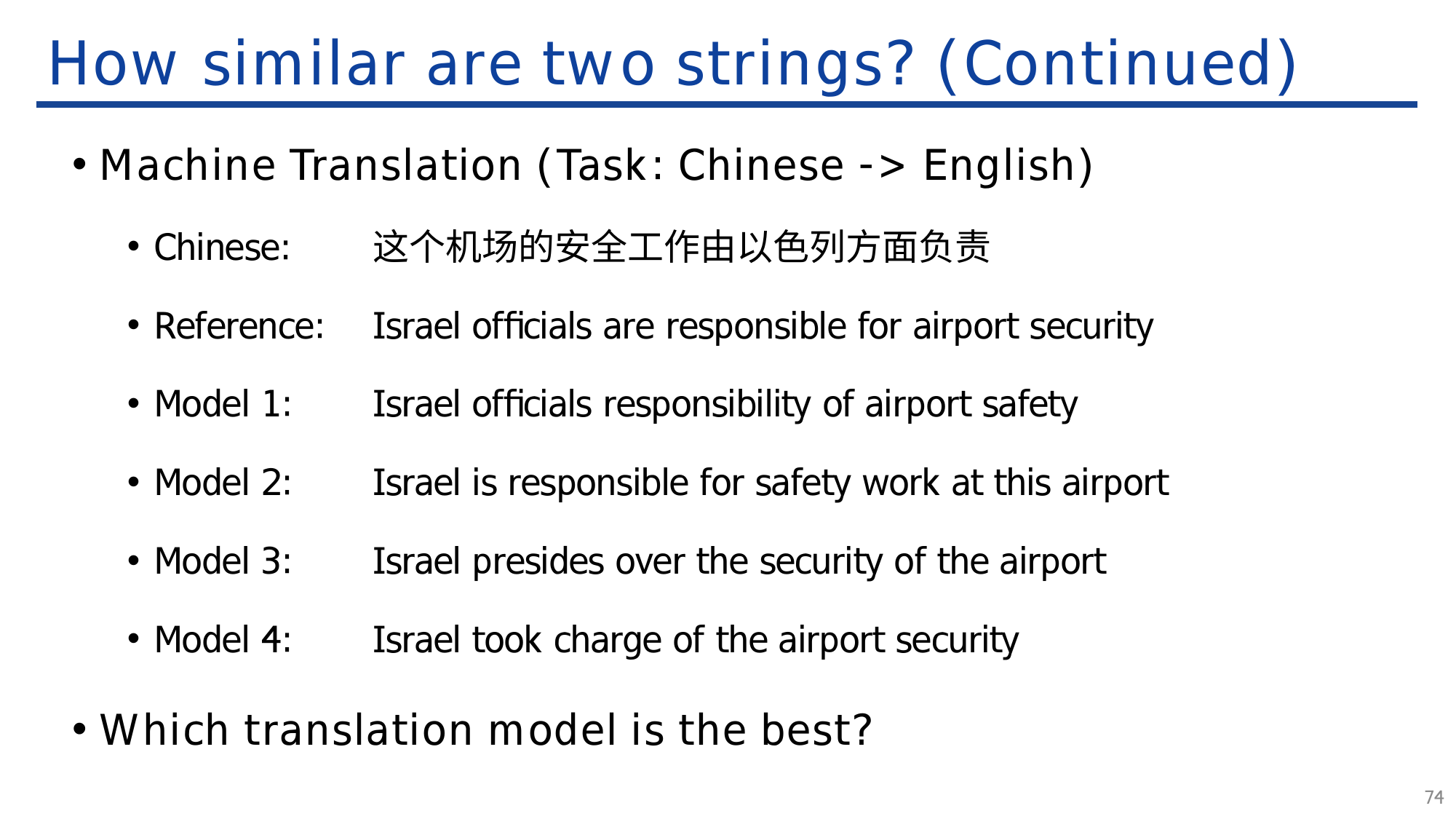

# How similar are two strings? (Continued)
Machine Translation (Task: Chinese -> English)
Chinese: 	这个机场的安全工作由以色列方面负责
Reference: 	Israel officials are responsible for airport security
Model 1: 	Israel officials responsibility of airport safety
Model 2: 	Israel is responsible for safety work at this airport
Model 3: 	Israel presides over the security of the airport
Model 4: 	Israel took charge of the airport security
Which translation model is the best?

74